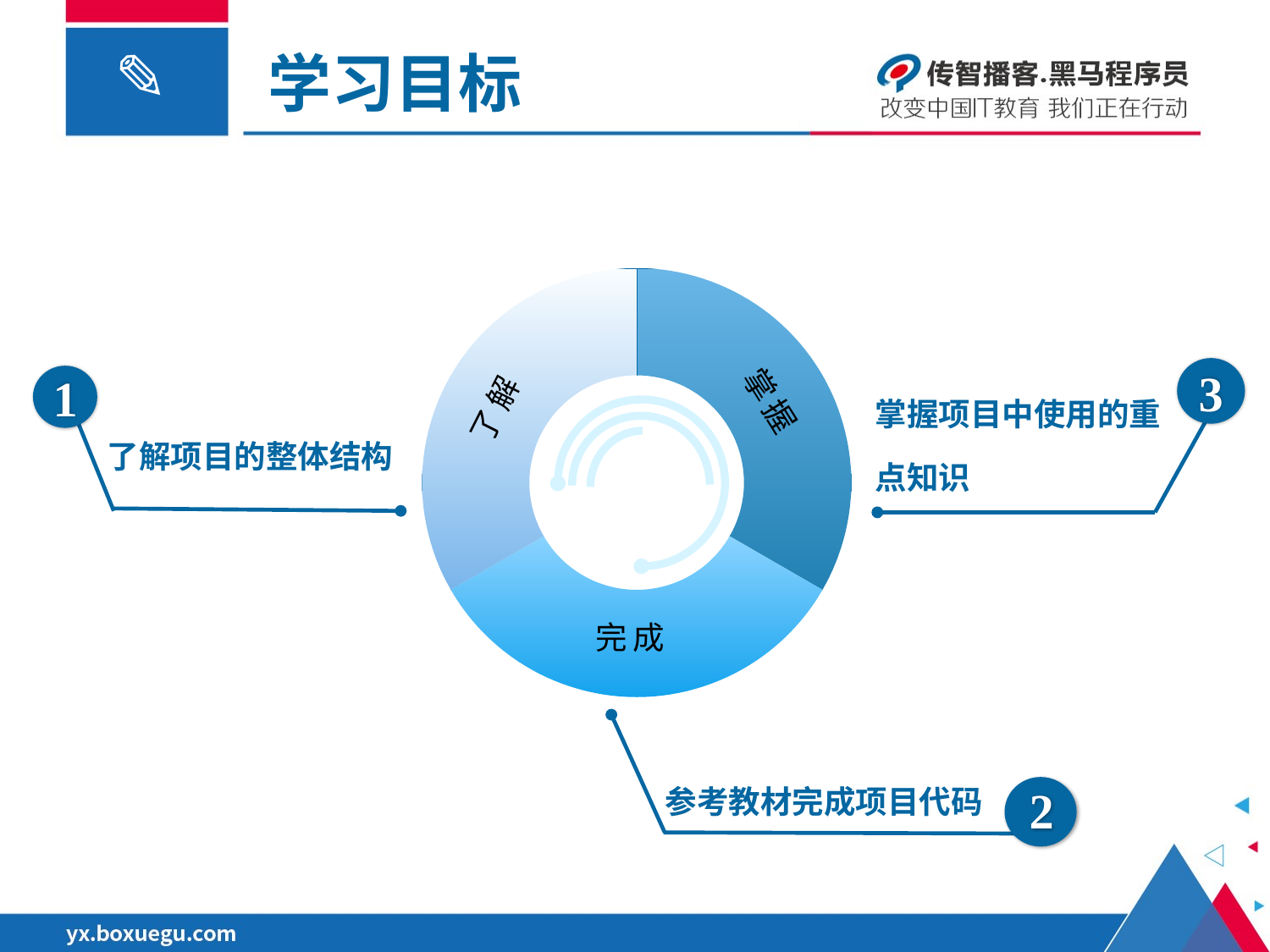

# 学习目标

### Chart

| Category | 销售额 |
|---|---|
| 掌握知识 | 3.333333333 |
| 理解知识 | 3.333333333 |
| 了解知识 | 3.333333333 |
了解
掌握
完成
了解
掌握
熟悉
3

	掌握项目中使用的重点知识
了解项目的整体结构
1

参考教材完成项目代码
2